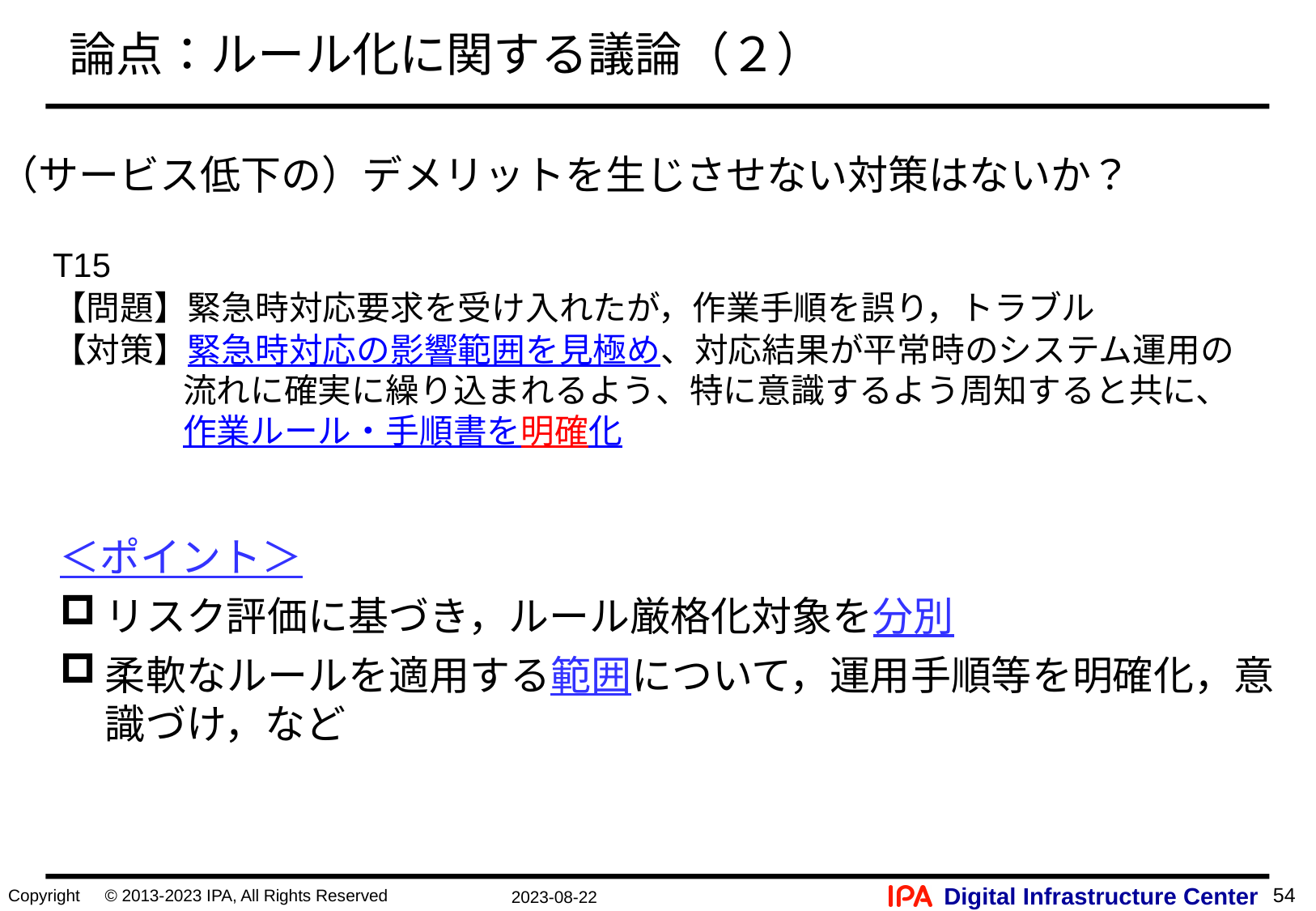

# 論点：ルール化に関する議論（２）
（サービス低下の）デメリットを生じさせない対策はないか？
T15
【問題】緊急時対応要求を受け入れたが，作業手順を誤り，トラブル
【対策】緊急時対応の影響範囲を見極め、対応結果が平常時のシステム運用の流れに確実に繰り込まれるよう、特に意識するよう周知すると共に、作業ルール・手順書を明確化
＜ポイント＞
リスク評価に基づき，ルール厳格化対象を分別
柔軟なルールを適用する範囲について，運用手順等を明確化，意識づけ，など